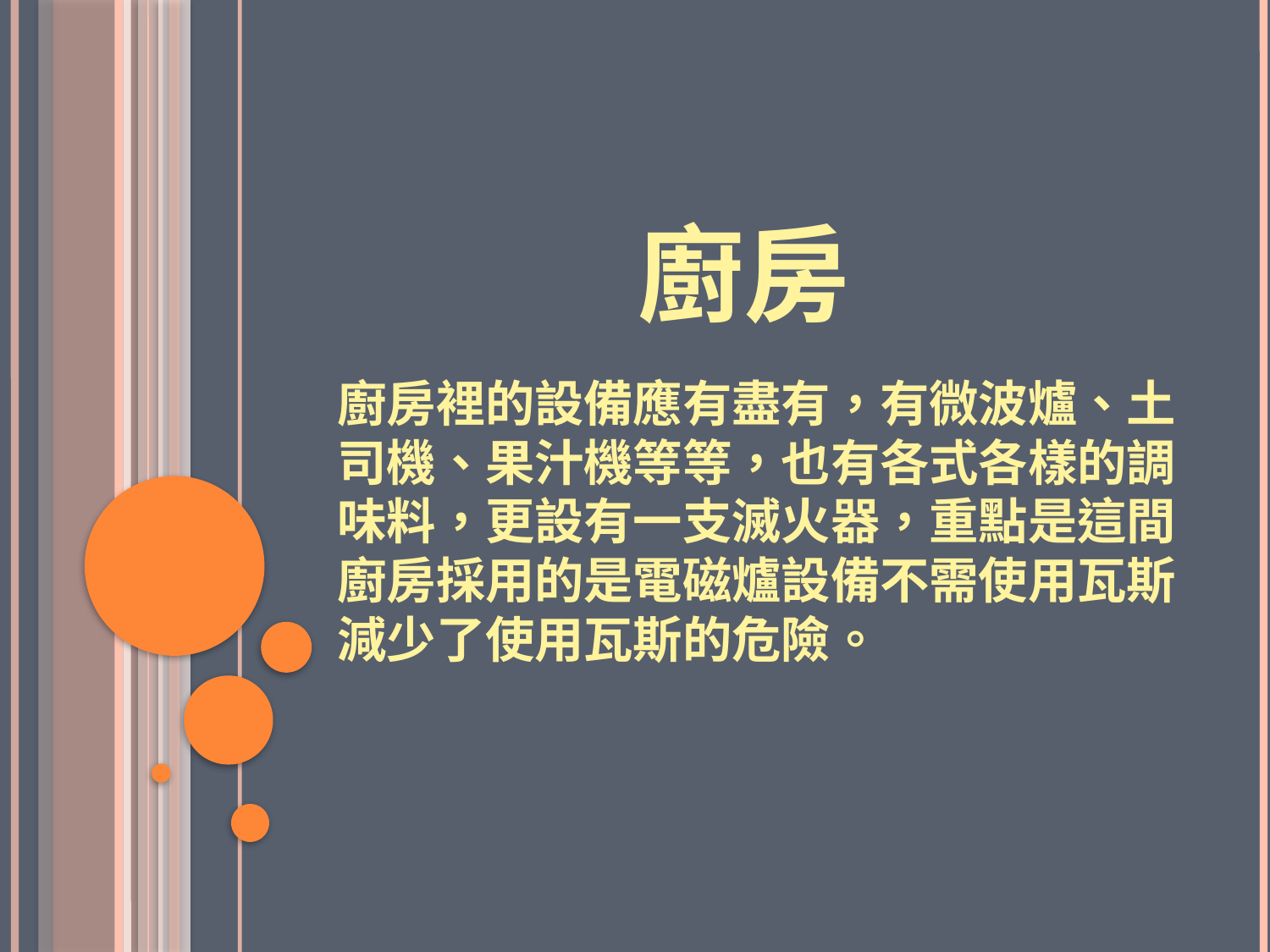

# 廚房
廚房裡的設備應有盡有，有微波爐、土司機、果汁機等等，也有各式各樣的調味料，更設有一支滅火器，重點是這間廚房採用的是電磁爐設備不需使用瓦斯減少了使用瓦斯的危險。